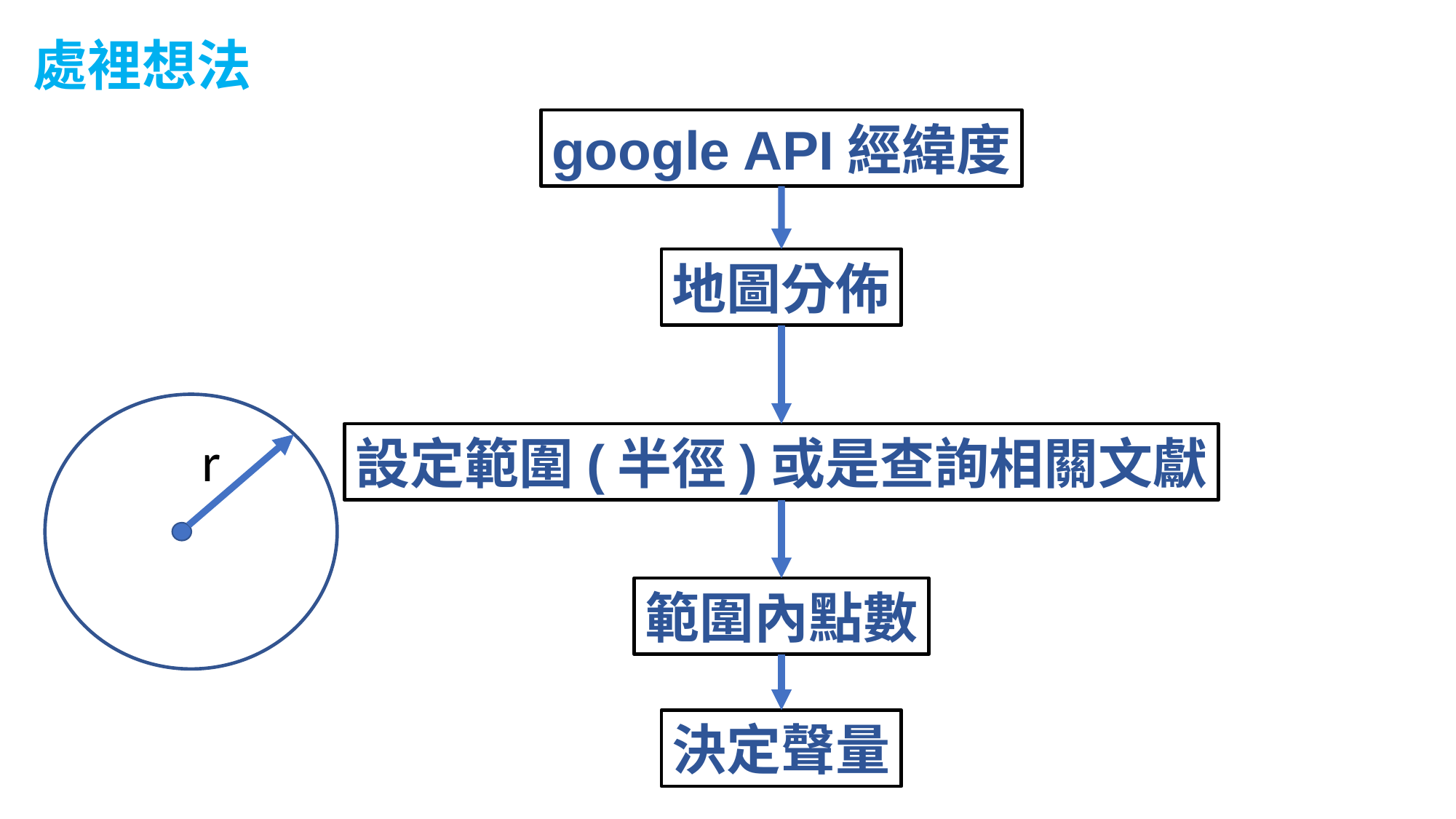

處裡想法
google API經緯度
地圖分佈

r

設定範圍(半徑)或是查詢相關文獻
範圍內點數
決定聲量